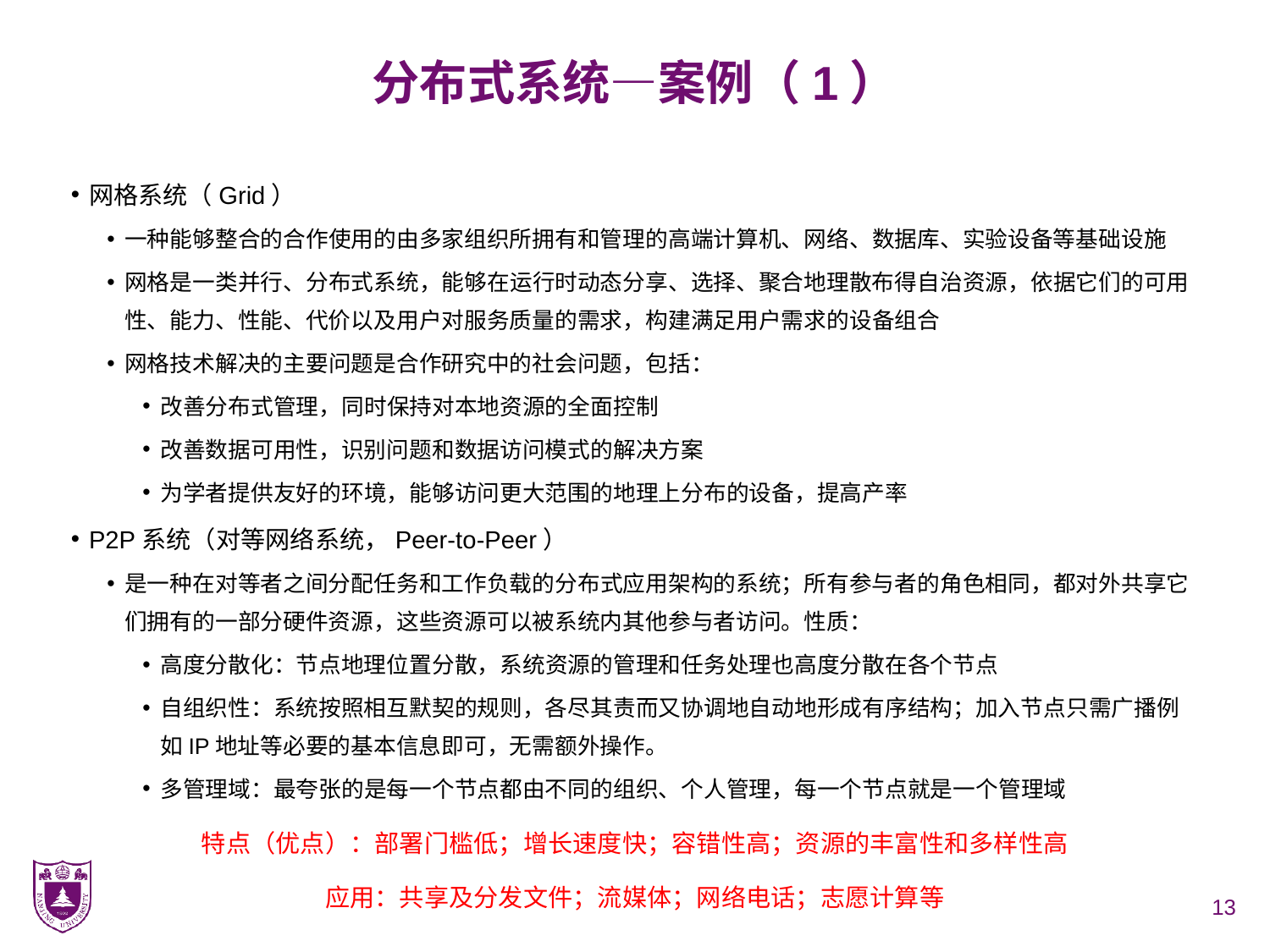

# 分布式系统—案例（1）
网格系统（Grid）
一种能够整合的合作使用的由多家组织所拥有和管理的高端计算机、网络、数据库、实验设备等基础设施
网格是一类并行、分布式系统，能够在运行时动态分享、选择、聚合地理散布得自治资源，依据它们的可用性、能力、性能、代价以及用户对服务质量的需求，构建满足用户需求的设备组合
网格技术解决的主要问题是合作研究中的社会问题，包括：
改善分布式管理，同时保持对本地资源的全面控制
改善数据可用性，识别问题和数据访问模式的解决方案
为学者提供友好的环境，能够访问更大范围的地理上分布的设备，提高产率
P2P系统（对等网络系统，Peer-to-Peer）
是一种在对等者之间分配任务和工作负载的分布式应用架构的系统；所有参与者的角色相同，都对外共享它们拥有的一部分硬件资源，这些资源可以被系统内其他参与者访问。性质：
高度分散化：节点地理位置分散，系统资源的管理和任务处理也高度分散在各个节点
自组织性：系统按照相互默契的规则，各尽其责而又协调地自动地形成有序结构；加入节点只需广播例如IP地址等必要的基本信息即可，无需额外操作。
多管理域：最夸张的是每一个节点都由不同的组织、个人管理，每一个节点就是一个管理域

特点（优点）：部署门槛低；增长速度快；容错性高；资源的丰富性和多样性高
应用：共享及分发文件；流媒体；网络电话；志愿计算等
13